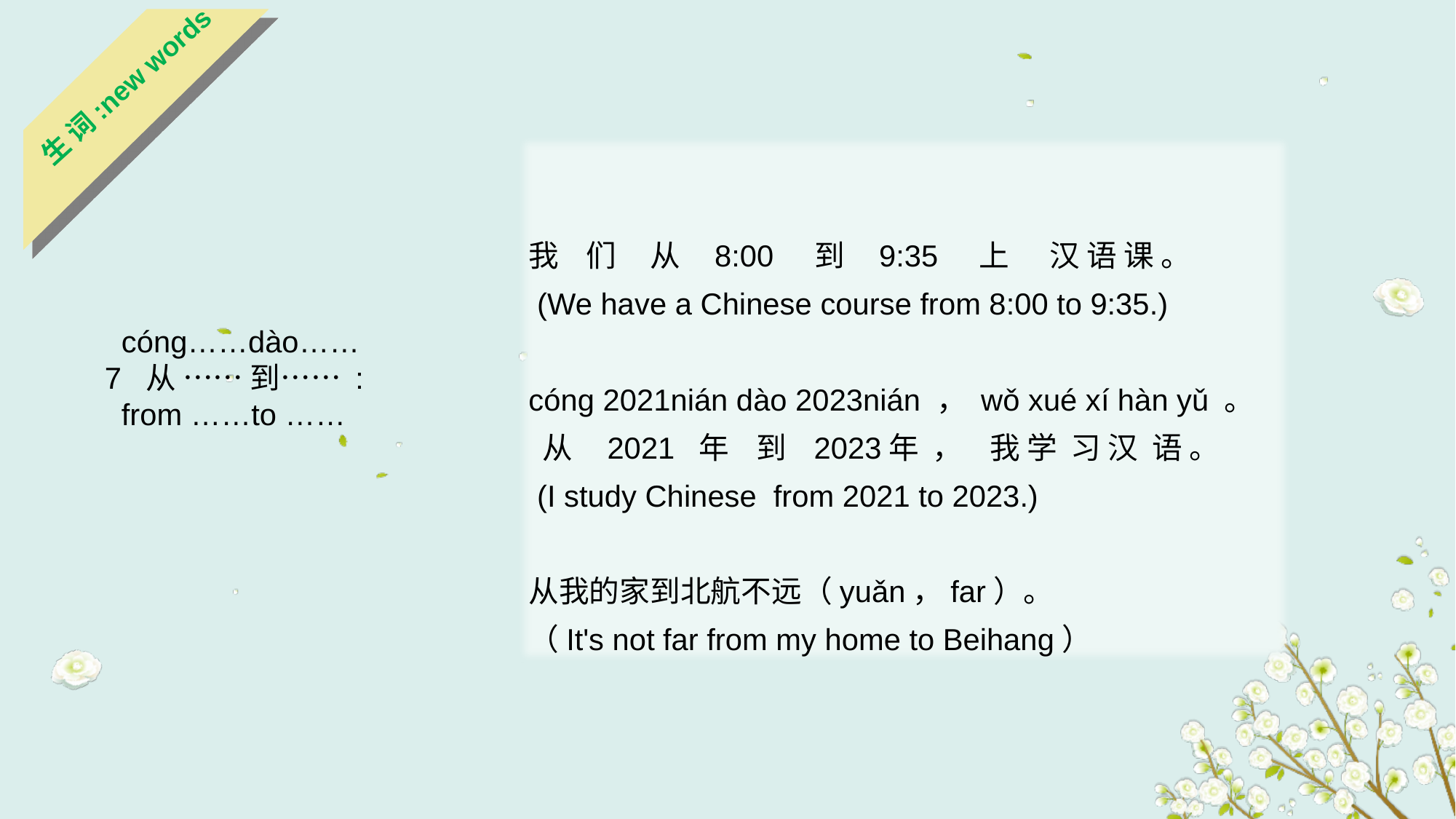

生 词:new words

我    们     从    8:00    到    9:35    上      汉 语 课 。
 (We have a Chinese course from 8:00 to 9:35.)

cónɡ 2021nián dào 2023nián ， wǒ xué xí hàn yǔ 。
 从    2021  年    到   2023年  ，    我 学  习 汉  语 。
 (I study Chinese  from 2021 to 2023.)

从我的家到北航不远（yuǎn，far）。
（It's not far from my home to Beihang）
   cónɡ……dào……
 7  从 …… 到…… :
   from ……to ……